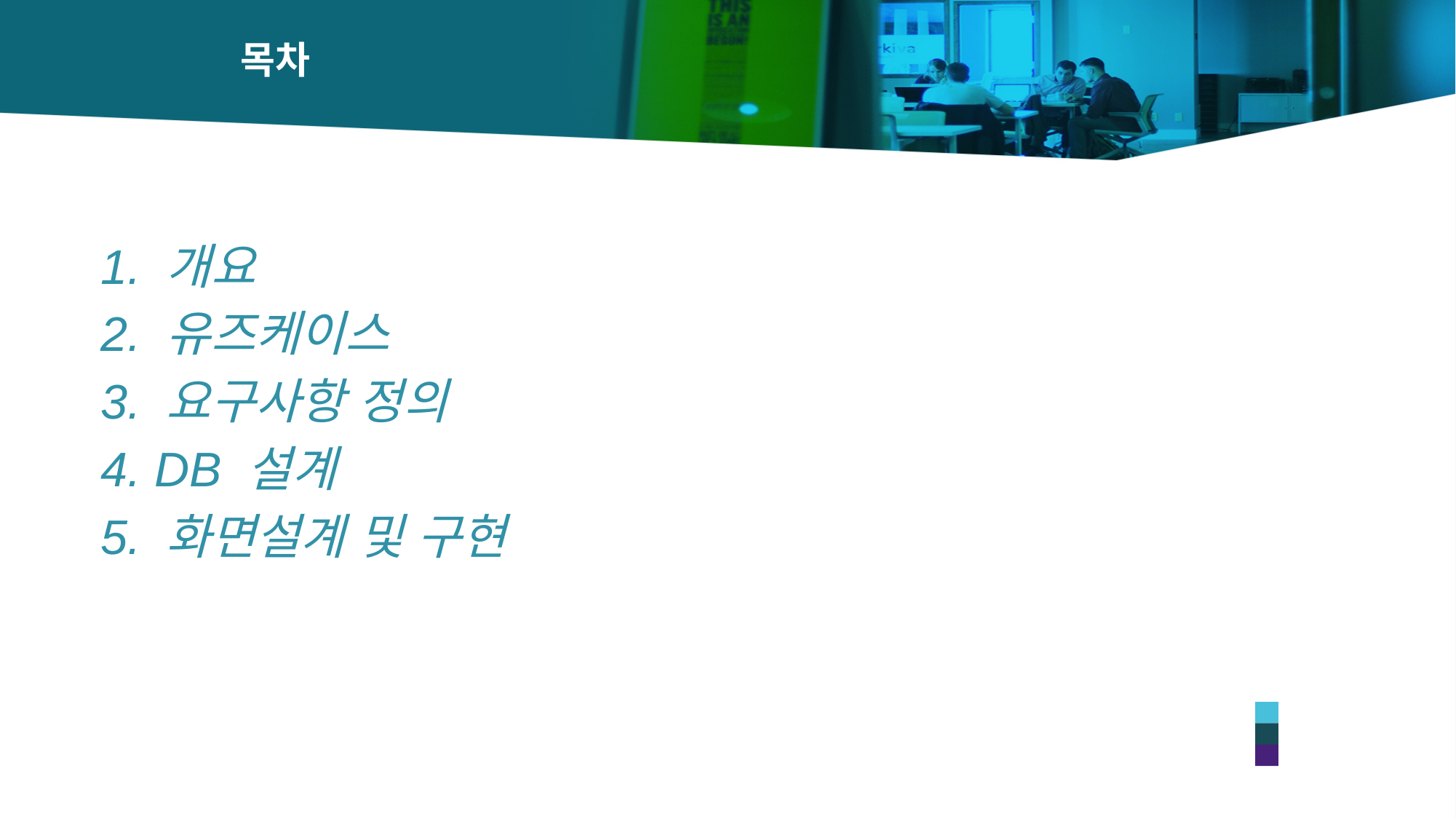

# 목차

 개요
 유즈케이스
 요구사항 정의
 DB 설계
 화면설계 및 구현